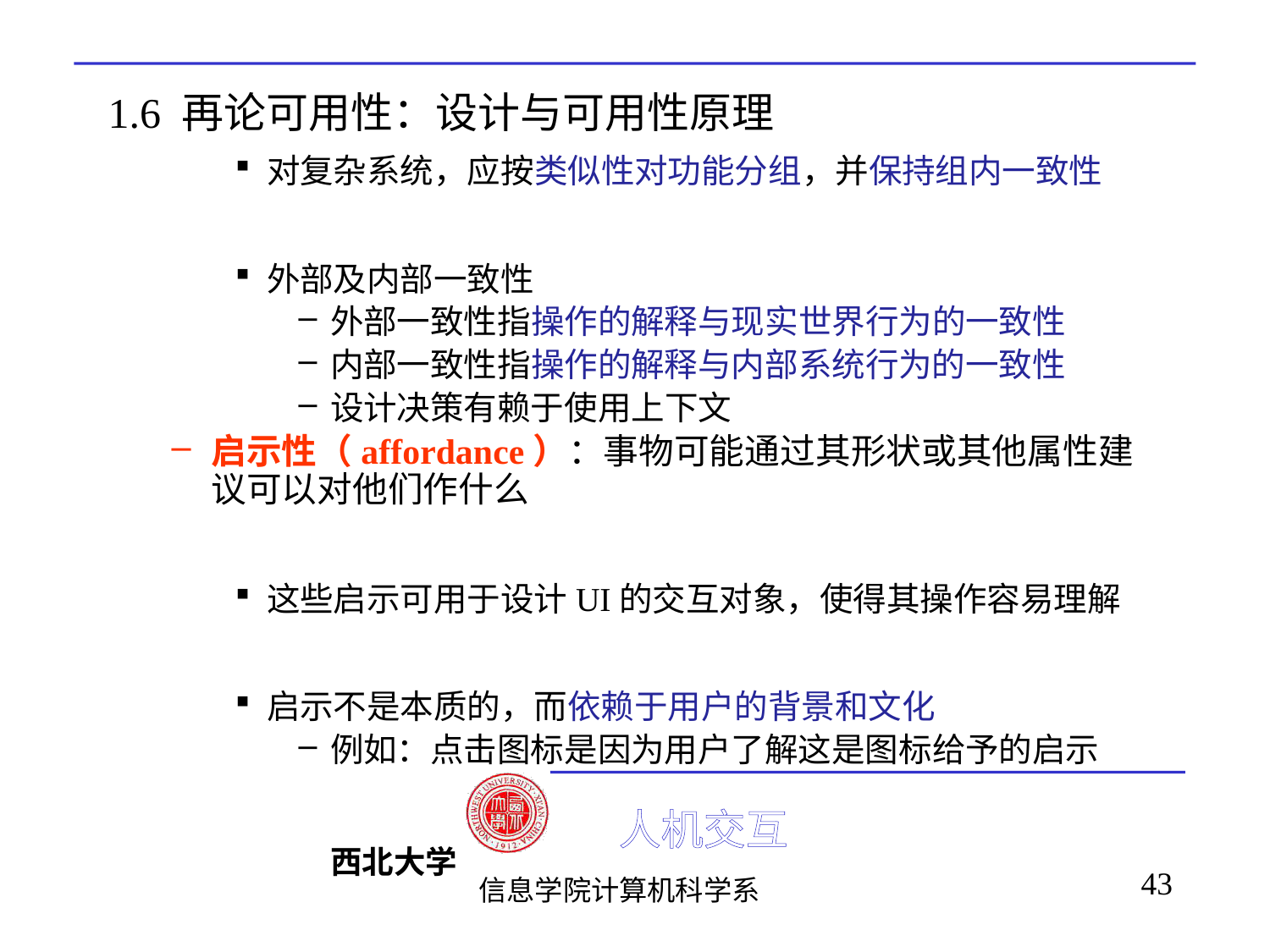

# 1.6 再论可用性：设计与可用性原理
对复杂系统，应按类似性对功能分组，并保持组内一致性

外部及内部一致性
外部一致性指操作的解释与现实世界行为的一致性
内部一致性指操作的解释与内部系统行为的一致性
设计决策有赖于使用上下文
启示性（affordance）：事物可能通过其形状或其他属性建议可以对他们作什么

这些启示可用于设计UI的交互对象，使得其操作容易理解

启示不是本质的，而依赖于用户的背景和文化
例如：点击图标是因为用户了解这是图标给予的启示
43